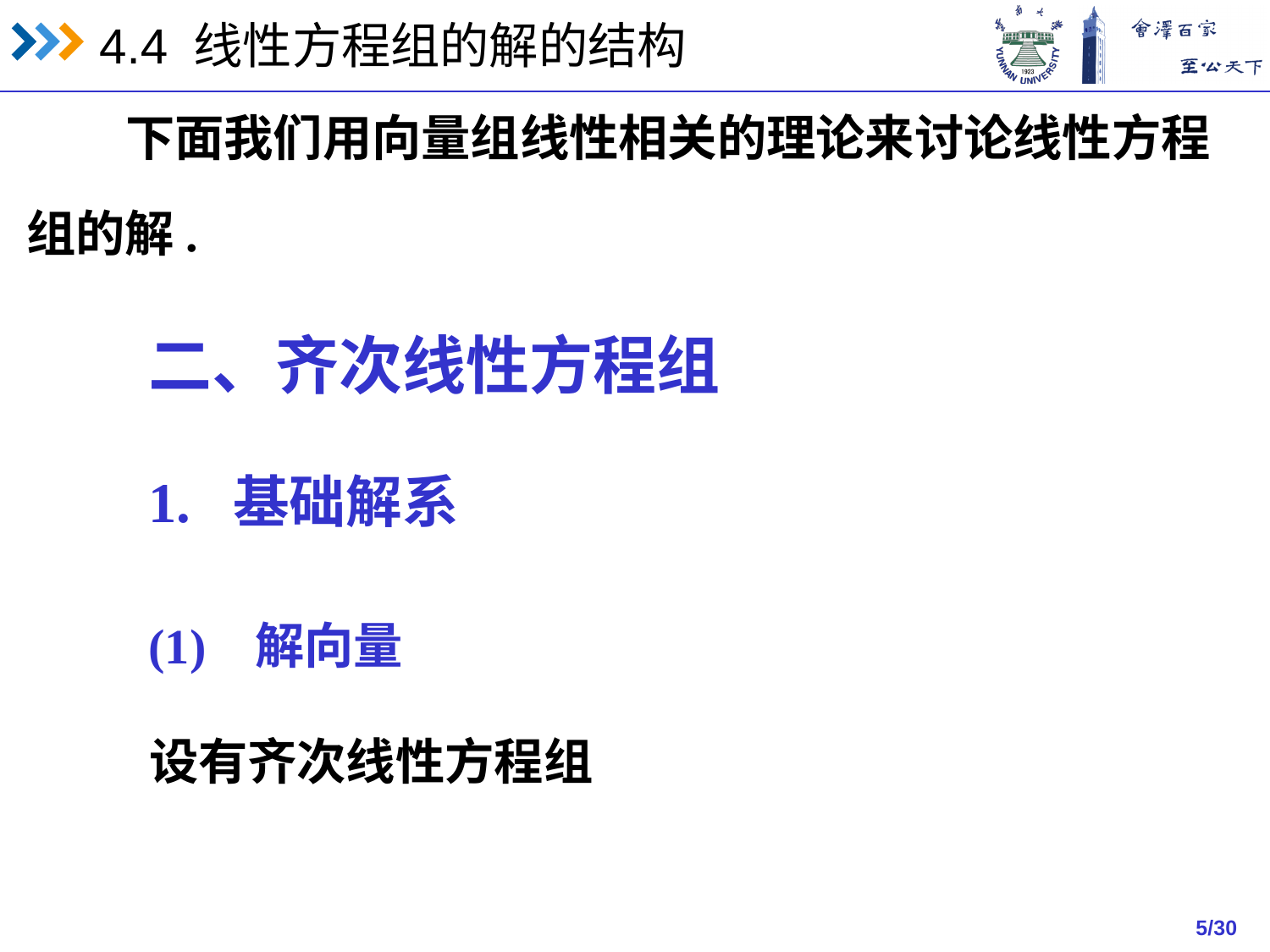

下面我们用向量组线性相关的理论来讨论线性方程
组的解.
二、齐次线性方程组
1.  基础解系
(1)   解向量
设有齐次线性方程组